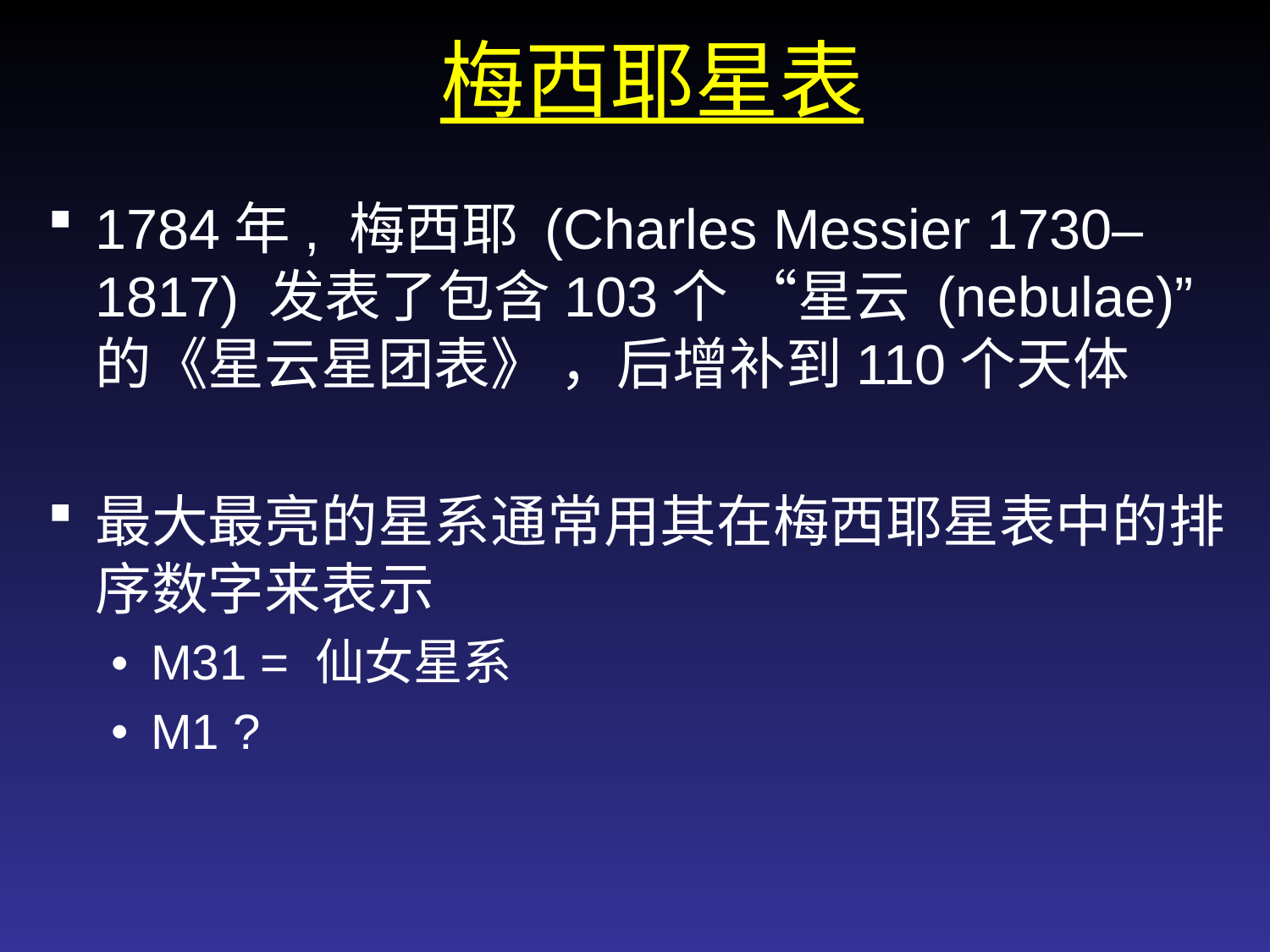

梅西耶星表
1784年, 梅西耶 (Charles Messier 1730–1817) 发表了包含103个 “星云 (nebulae)” 的《星云星团表》 ，后增补到110个天体

最大最亮的星系通常用其在梅西耶星表中的排序数字来表示
M31 = 仙女星系
M1 ?